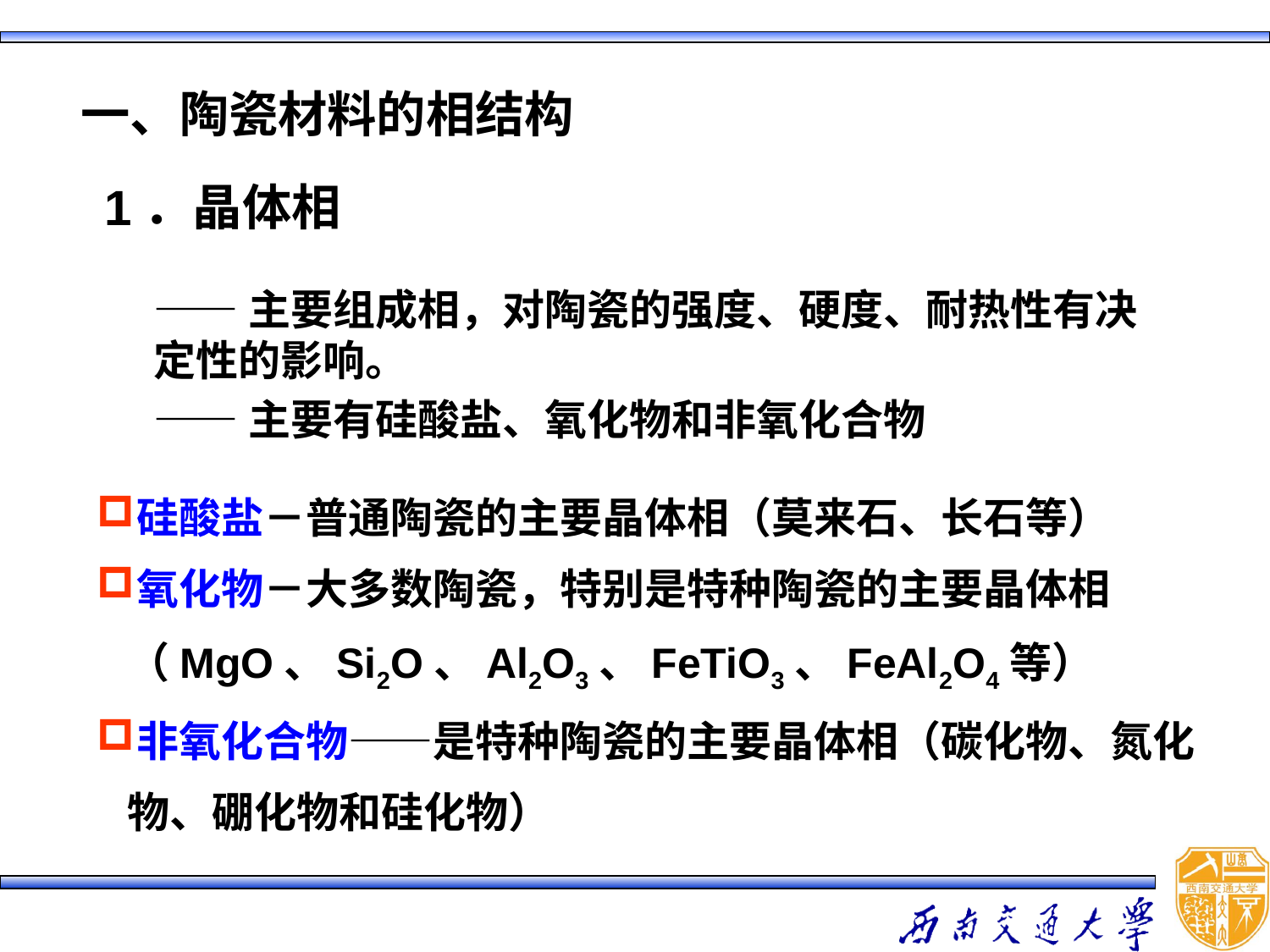

一、陶瓷材料的相结构
1．晶体相
——主要组成相，对陶瓷的强度、硬度、耐热性有决定性的影响。
——主要有硅酸盐、氧化物和非氧化合物
硅酸盐－普通陶瓷的主要晶体相（莫来石、长石等）
氧化物－大多数陶瓷，特别是特种陶瓷的主要晶体相（MgO、Si2O、Al2O3、FeTiO3、FeAl2O4等）
非氧化合物——是特种陶瓷的主要晶体相（碳化物、氮化物、硼化物和硅化物）